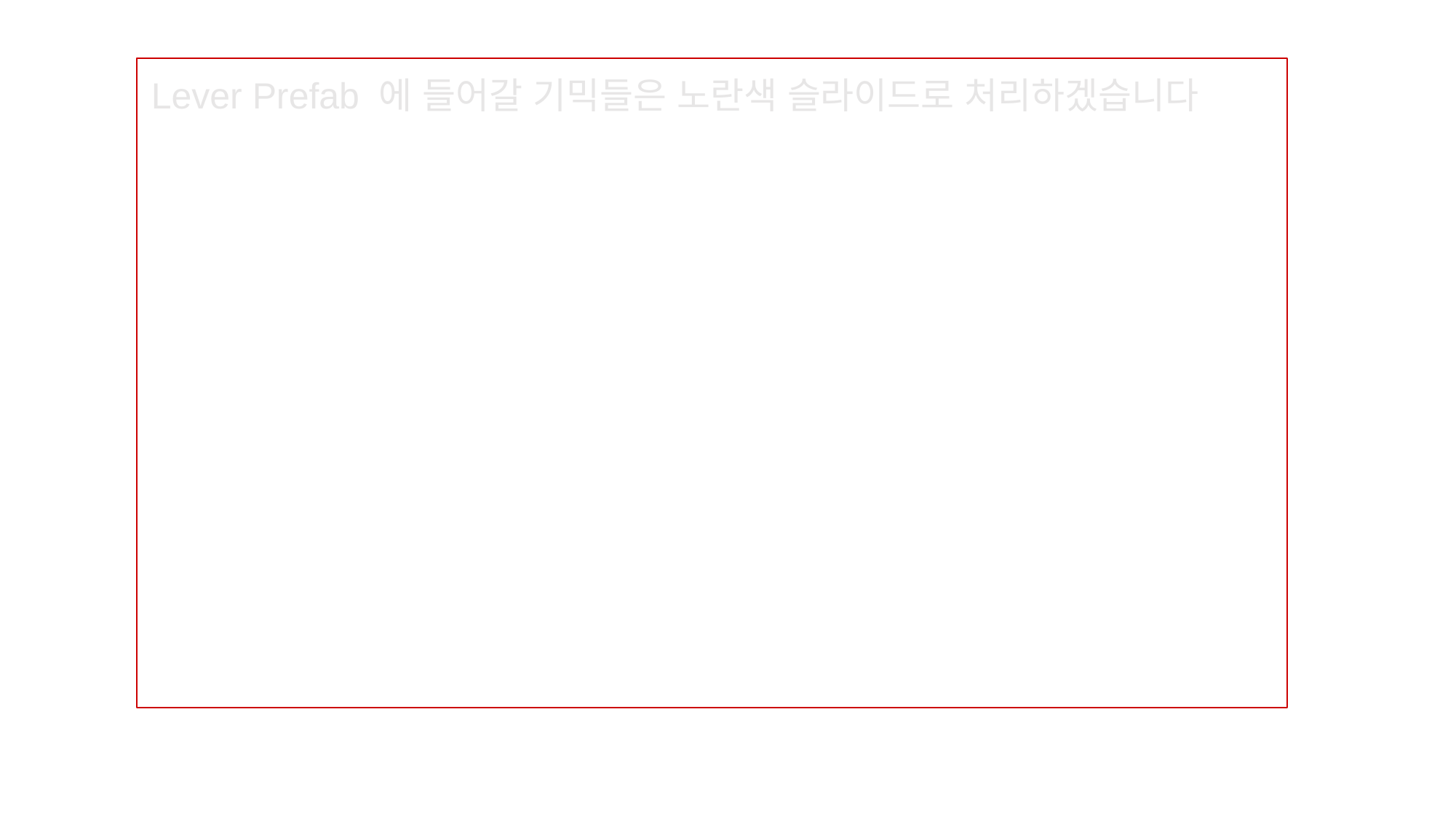

Lever Prefab 에 들어갈 기믹들은 노란색 슬라이드로 처리하겠습니다